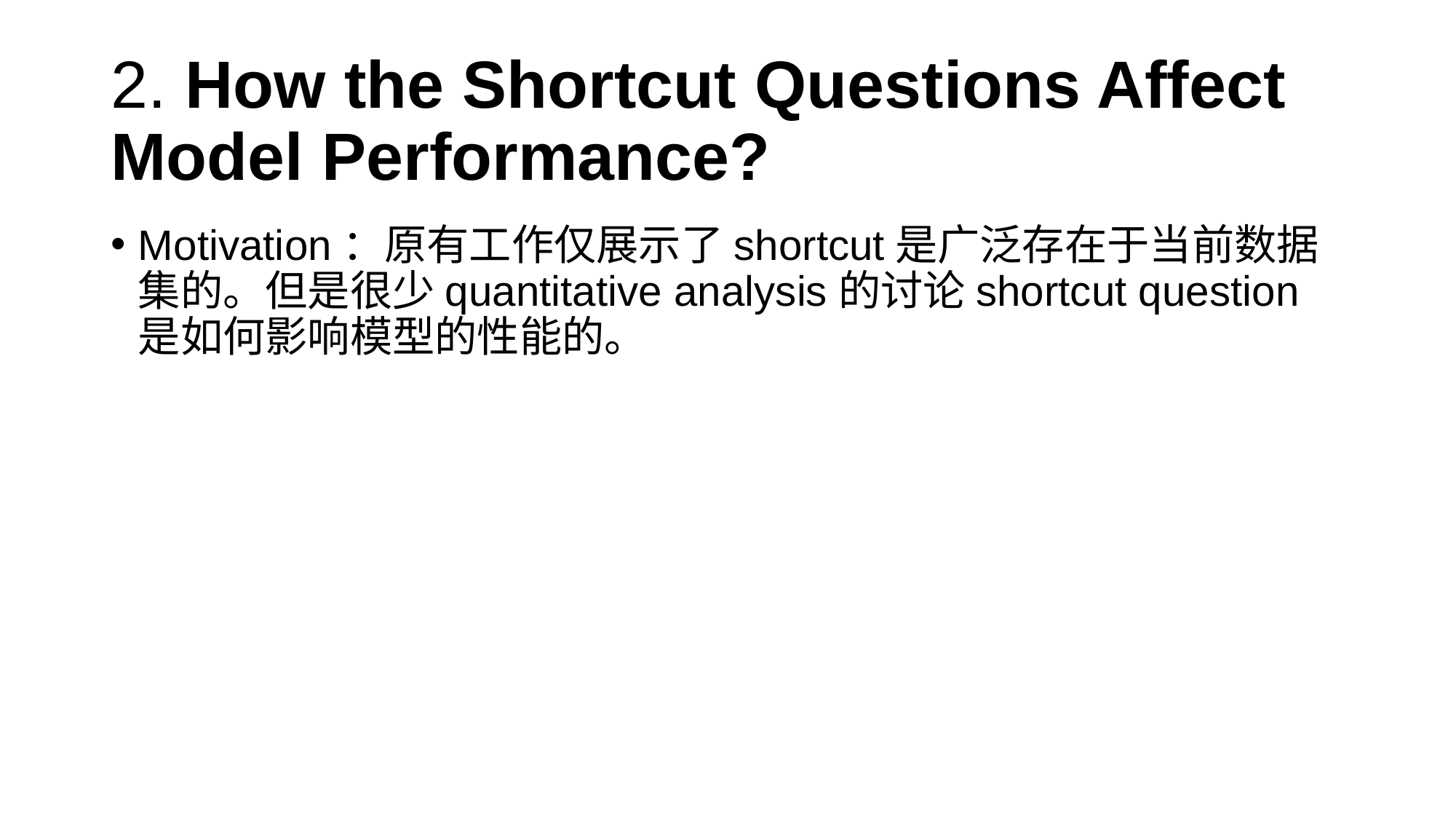

# 2. How the Shortcut Questions Affect Model Performance?
Motivation：原有工作仅展示了shortcut是广泛存在于当前数据集的。但是很少quantitative analysis的讨论shortcut question是如何影响模型的性能的。